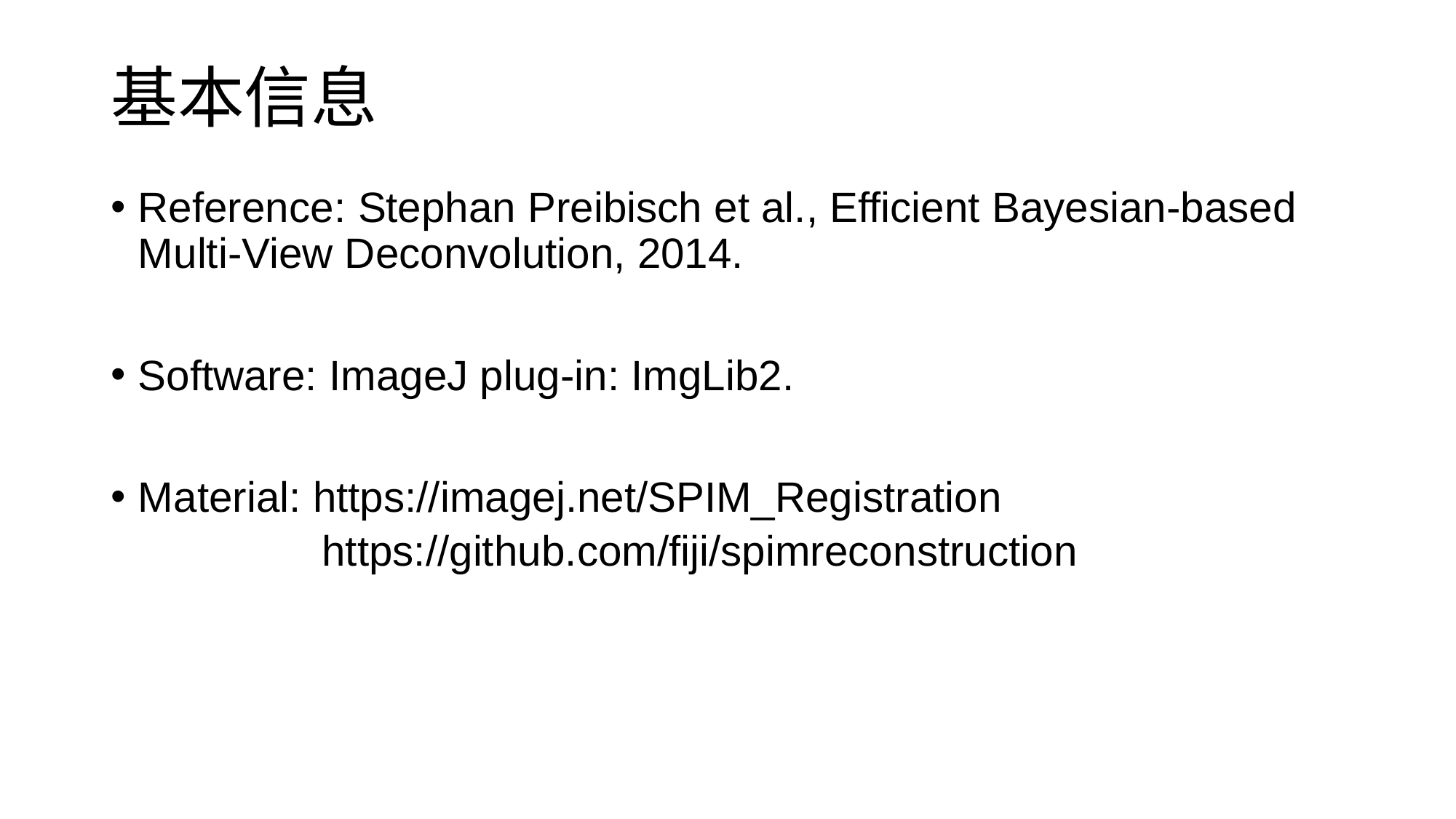

# 基本信息
Reference: Stephan Preibisch et al., Efficient Bayesian-based Multi-View Deconvolution, 2014.

Software: ImageJ plug-in: ImgLib2.

Material: https://imagej.net/SPIM_Registration
    https://github.com/fiji/spimreconstruction